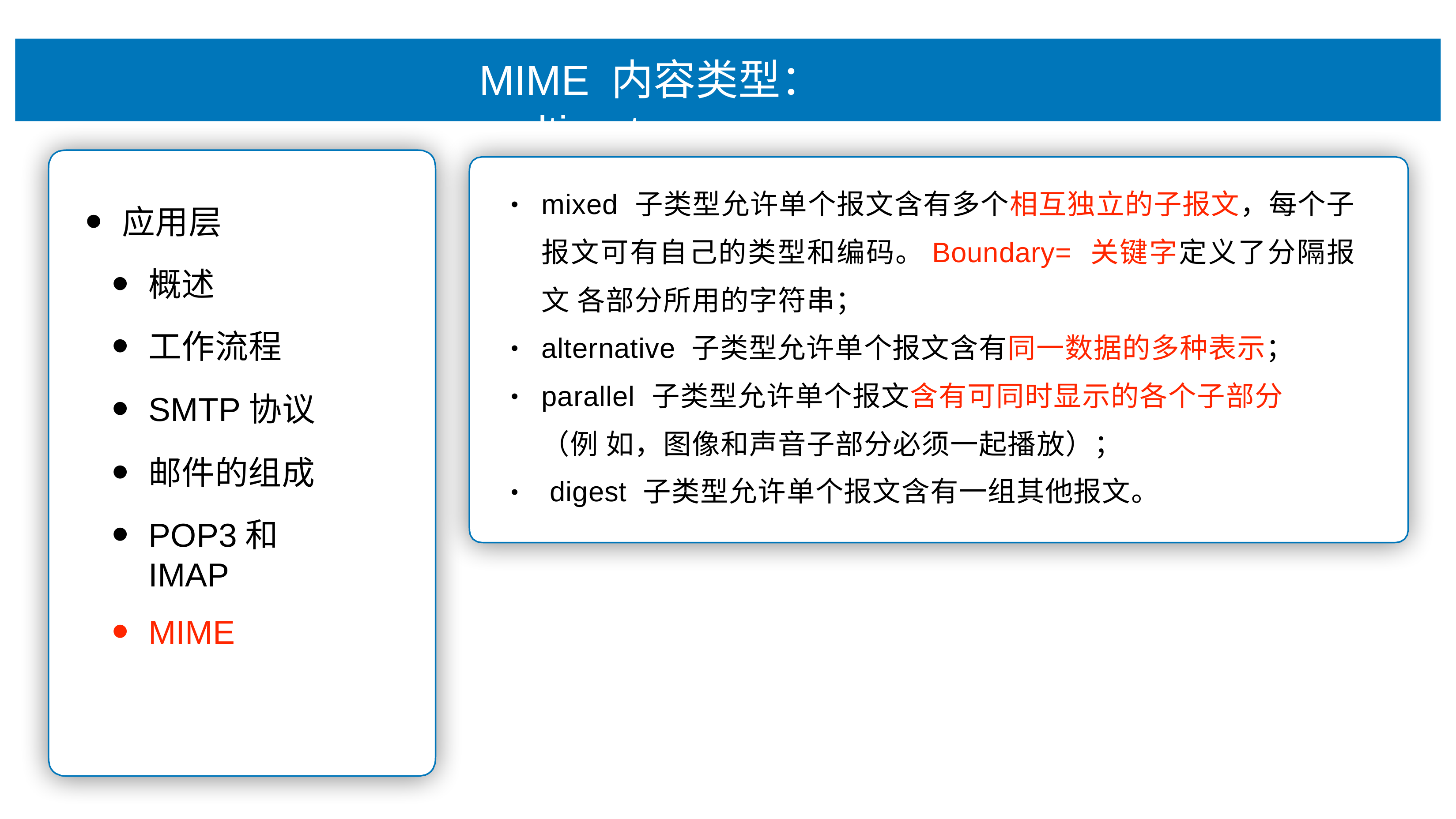

# MIME 内容类型：multipart

mixed ⼦类型允许单个报⽂含有多个相互独⽴的⼦报⽂，每个⼦ 报⽂可有⾃⼰的类型和编码。Boundary= 关键字定义了分隔报⽂ 各部分所⽤的字符串；
alternative ⼦类型允许单个报⽂含有同⼀数据的多种表示；
parallel ⼦类型允许单个报⽂含有可同时显示的各个⼦部分（例 如，图像和声⾳⼦部分必须⼀起播放）；
digest ⼦类型允许单个报⽂含有⼀组其他报⽂。
•
应⽤层
概述
⼯作流程
SMTP协议
邮件的组成
POP3和IMAP
MIME
•
•
•